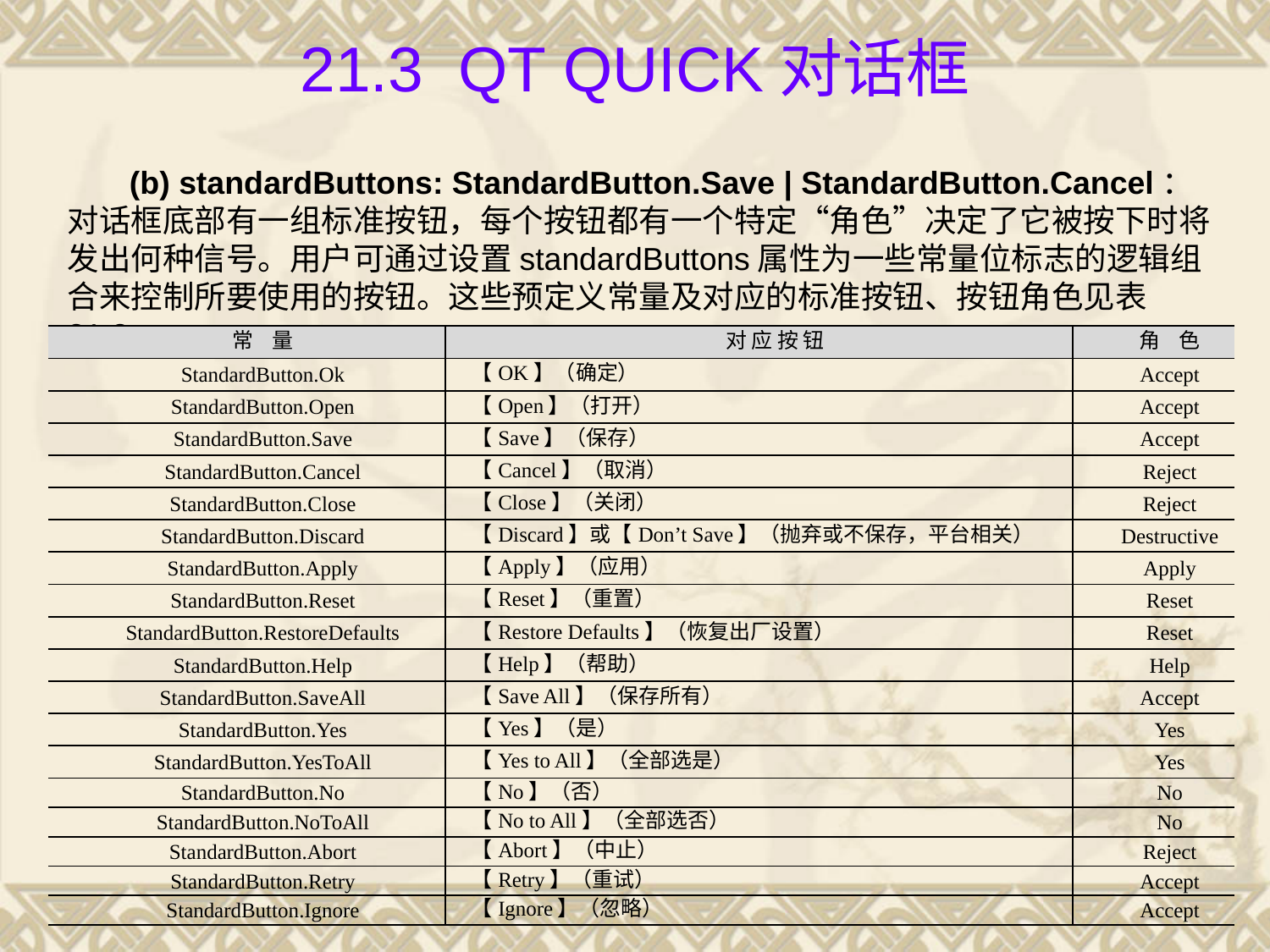

# 21.3  Qt Quick对话框
(b) standardButtons: StandardButton.Save | StandardButton.Cancel：对话框底部有一组标准按钮，每个按钮都有一个特定“角色”决定了它被按下时将发出何种信号。用户可通过设置standardButtons属性为一些常量位标志的逻辑组合来控制所要使用的按钮。这些预定义常量及对应的标准按钮、按钮角色见表21.2。

| 常 量 | 对 应 按 钮 | 角 色 |
| --- | --- | --- |
| StandardButton.Ok | 【OK】（确定） | Accept |
| StandardButton.Open | 【Open】（打开） | Accept |
| StandardButton.Save | 【Save】（保存） | Accept |
| StandardButton.Cancel | 【Cancel】（取消） | Reject |
| StandardButton.Close | 【Close】（关闭） | Reject |
| StandardButton.Discard | 【Discard】或【Don’t Save】（抛弃或不保存，平台相关） | Destructive |
| StandardButton.Apply | 【Apply】（应用） | Apply |
| StandardButton.Reset | 【Reset】（重置） | Reset |
| StandardButton.RestoreDefaults | 【Restore Defaults】（恢复出厂设置） | Reset |
| StandardButton.Help | 【Help】（帮助） | Help |
| StandardButton.SaveAll | 【Save All】（保存所有） | Accept |
| StandardButton.Yes | 【Yes】（是） | Yes |
| StandardButton.YesToAll | 【Yes to All】（全部选是） | Yes |
| StandardButton.No | 【No】（否） | No |
| StandardButton.NoToAll | 【No to All】（全部选否） | No |
| StandardButton.Abort | 【Abort】（中止） | Reject |
| StandardButton.Retry | 【Retry】（重试） | Accept |
| StandardButton.Ignore | 【Ignore】（忽略） | Accept |